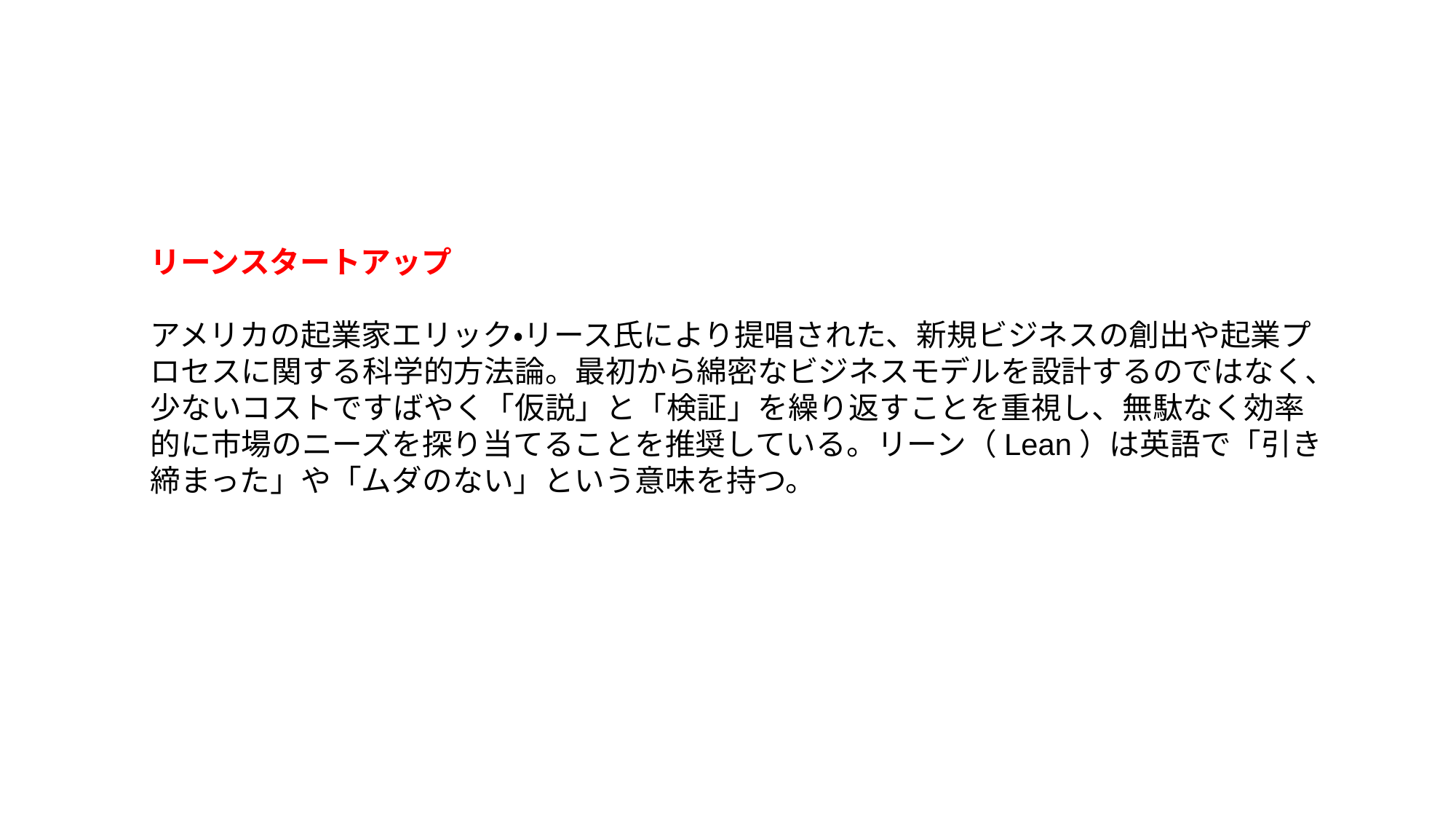

リーンスタートアップ

アメリカの起業家エリック・リース氏により提唱された、新規ビジネスの創出や起業プロセスに関する科学的方法論。最初から綿密なビジネスモデルを設計するのではなく、少ないコストですばやく「仮説」と「検証」を繰り返すことを重視し、無駄なく効率的に市場のニーズを探り当てることを推奨している。リーン（Lean）は英語で「引き締まった」や「ムダのない」という意味を持つ。